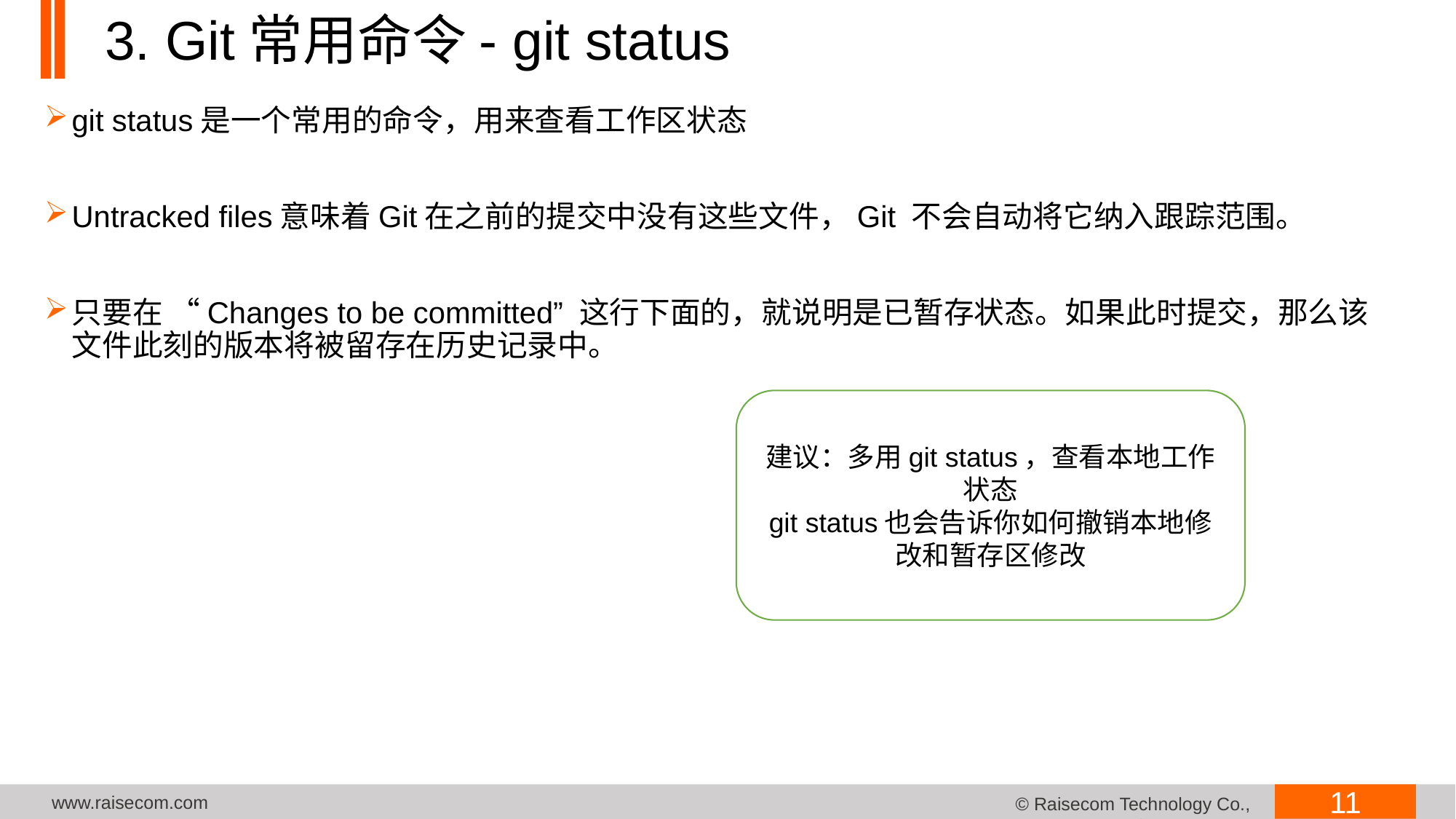

# 3. Git常用命令- git status
git status是一个常用的命令，用来查看工作区状态

Untracked files意味着Git在之前的提交中没有这些文件，Git 不会自动将它纳入跟踪范围。

只要在 “Changes to be committed” 这行下面的，就说明是已暂存状态。如果此时提交，那么该文件此刻的版本将被留存在历史记录中。

建议：多用git status，查看本地工作状态
git status也会告诉你如何撤销本地修改和暂存区修改